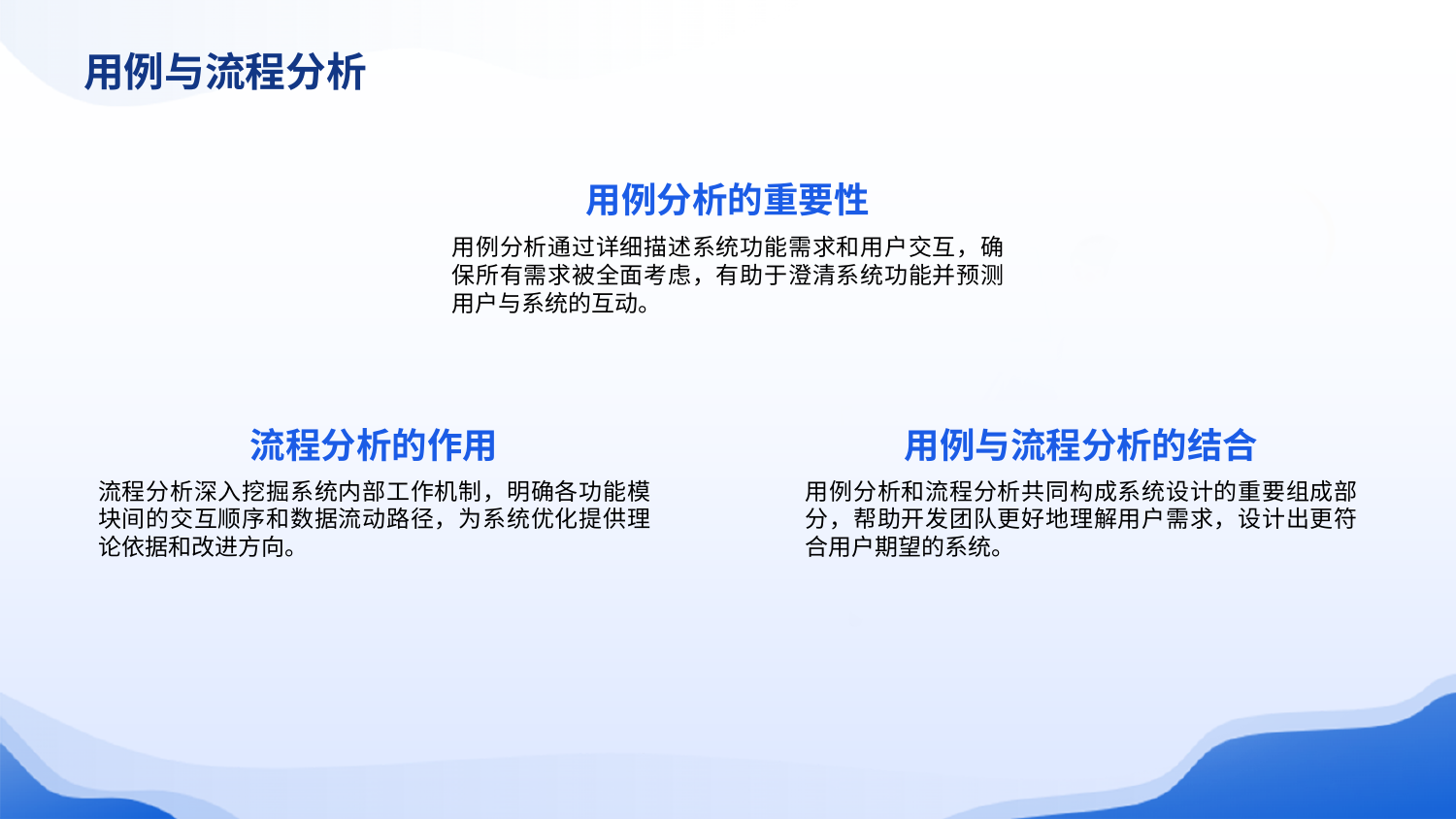

用例与流程分析
用例分析的重要性
用例分析通过详细描述系统功能需求和用户交互，确保所有需求被全面考虑，有助于澄清系统功能并预测用户与系统的互动。
流程分析的作用
用例与流程分析的结合
流程分析深入挖掘系统内部工作机制，明确各功能模块间的交互顺序和数据流动路径，为系统优化提供理论依据和改进方向。
用例分析和流程分析共同构成系统设计的重要组成部分，帮助开发团队更好地理解用户需求，设计出更符合用户期望的系统。